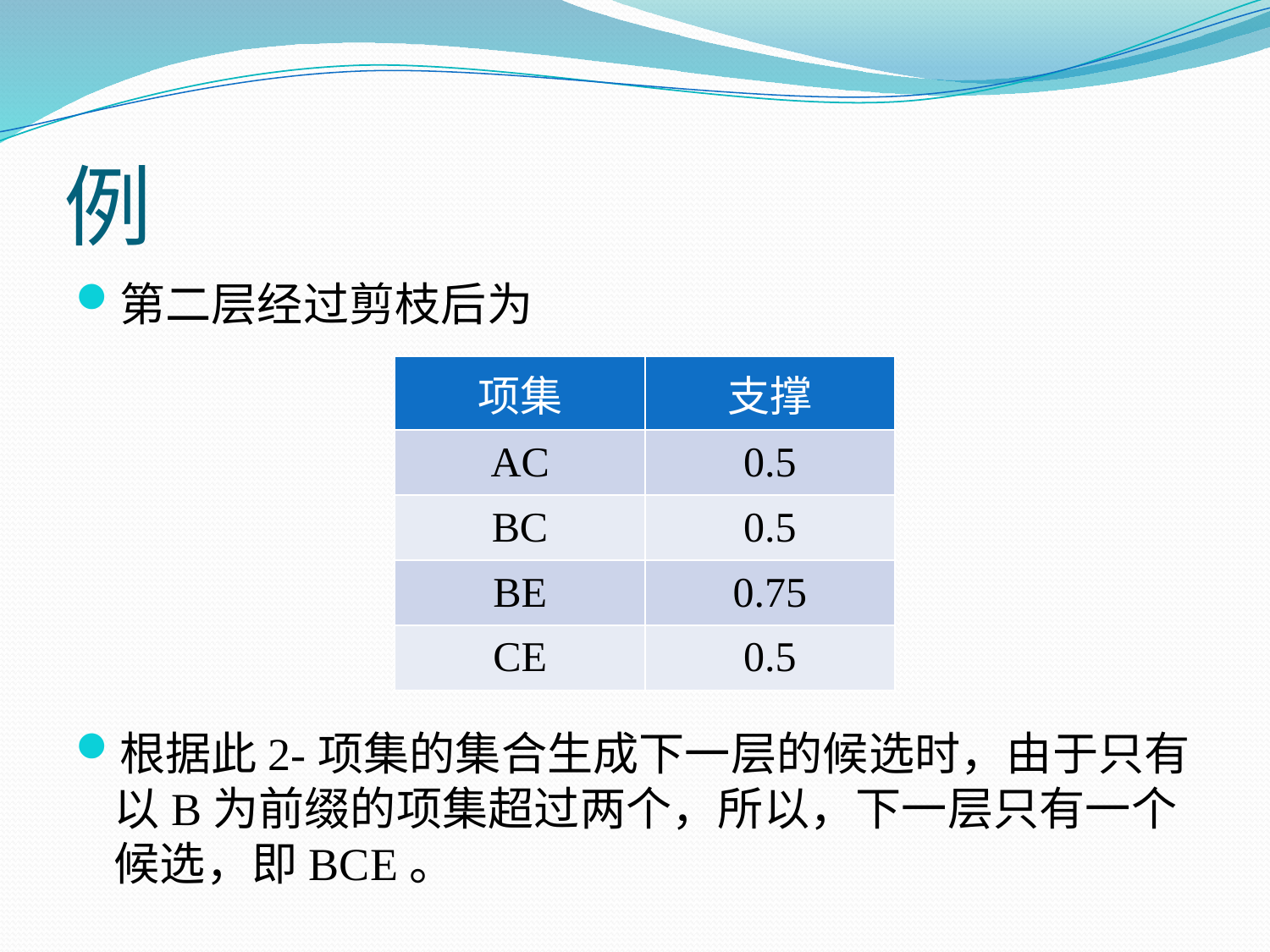

# 例
第二层经过剪枝后为

根据此2-项集的集合生成下一层的候选时，由于只有以B为前缀的项集超过两个，所以，下一层只有一个候选，即BCE。
| 项集 | 支撑 |
| --- | --- |
| AC | 0.5 |
| BC | 0.5 |
| BE | 0.75 |
| CE | 0.5 |